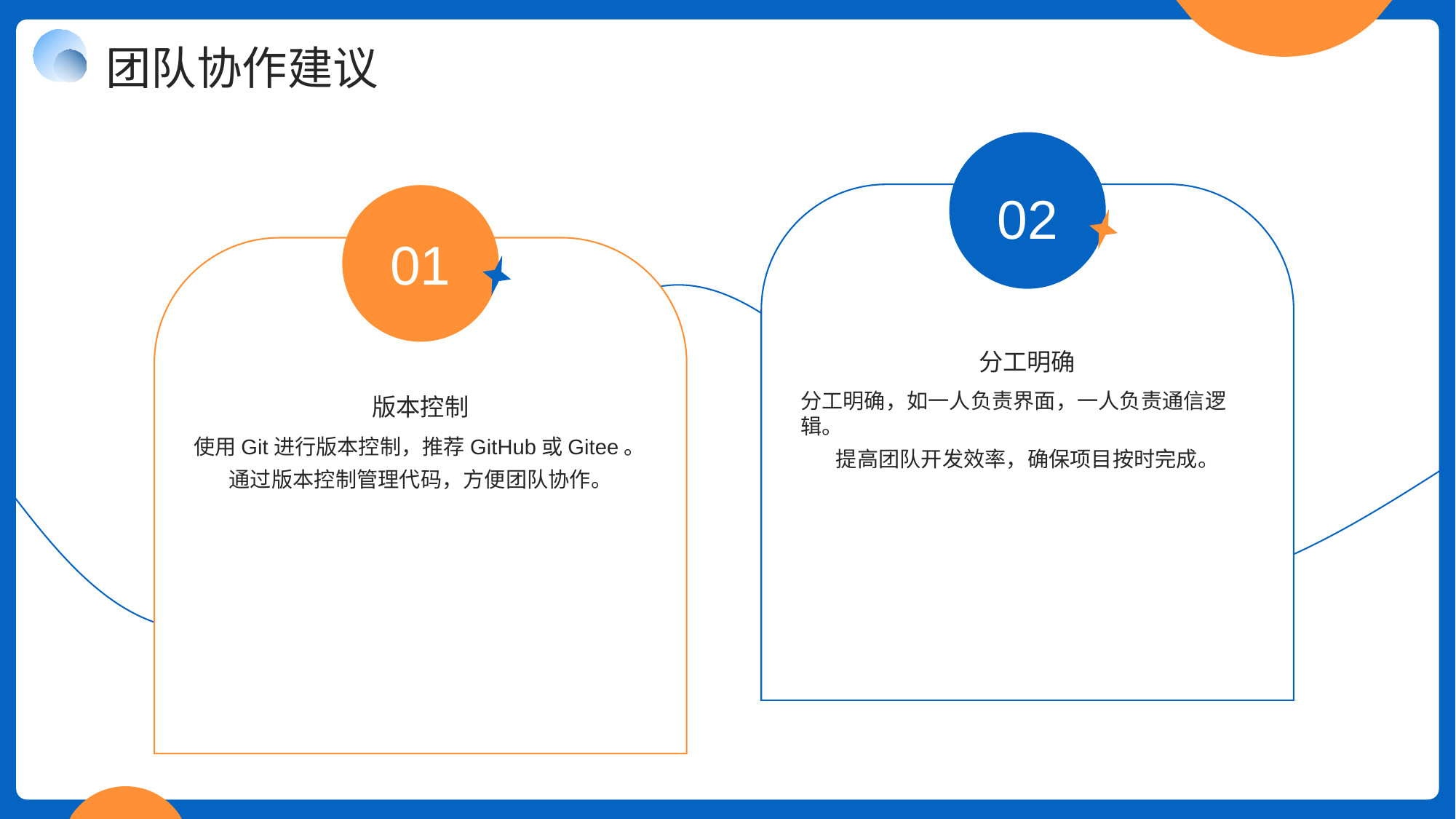

团队协作建议

02

01

分工明确
版本控制
分工明确，如一人负责界面，一人负责通信逻辑。
提高团队开发效率，确保项目按时完成。
使用Git进行版本控制，推荐GitHub或Gitee。
通过版本控制管理代码，方便团队协作。